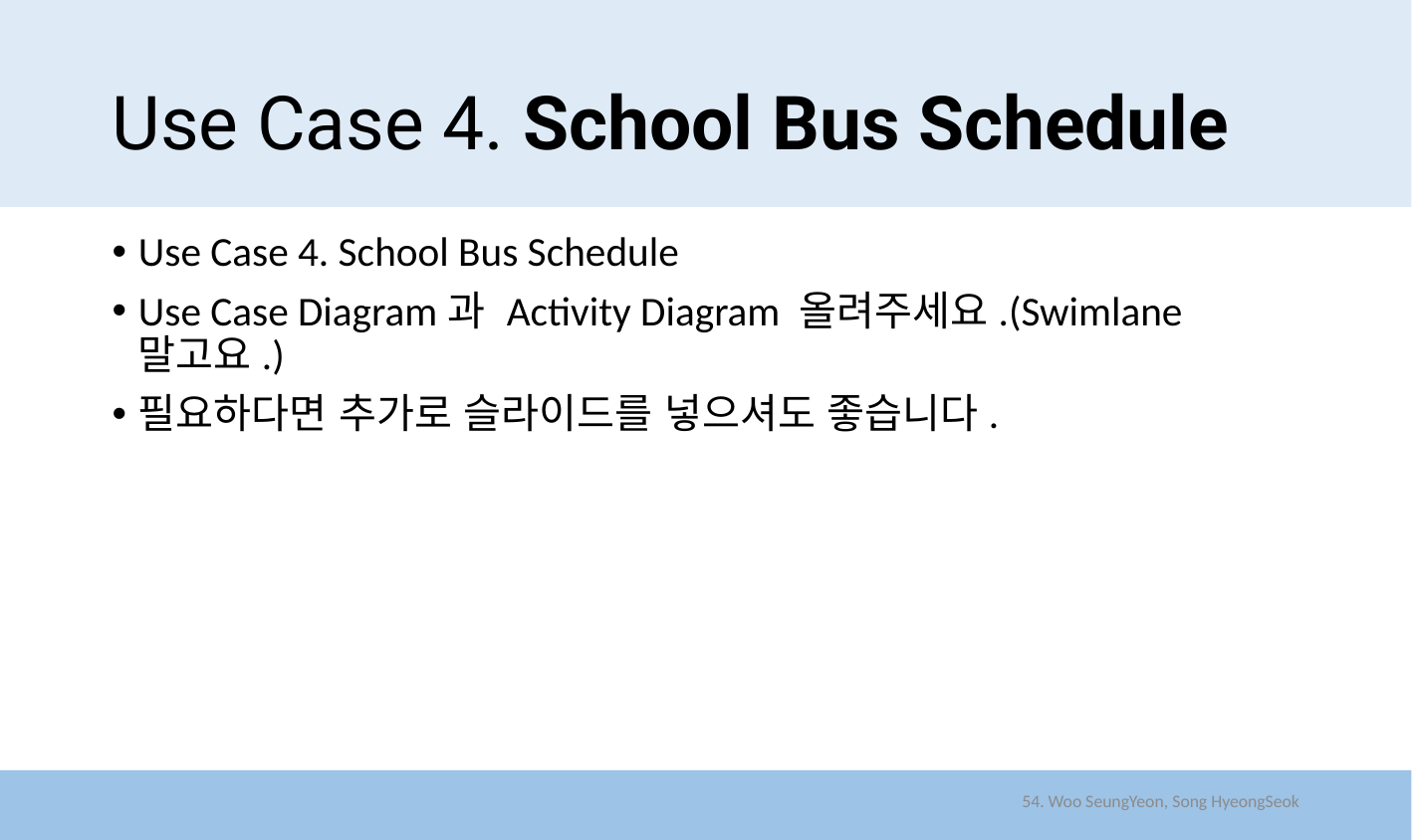

# Use Case 4. School Bus Schedule
Use Case 4. School Bus Schedule
Use Case Diagram과 Activity Diagram 올려주세요.(Swimlane 말고요.)
필요하다면 추가로 슬라이드를 넣으셔도 좋습니다.
54. Woo SeungYeon, Song HyeongSeok